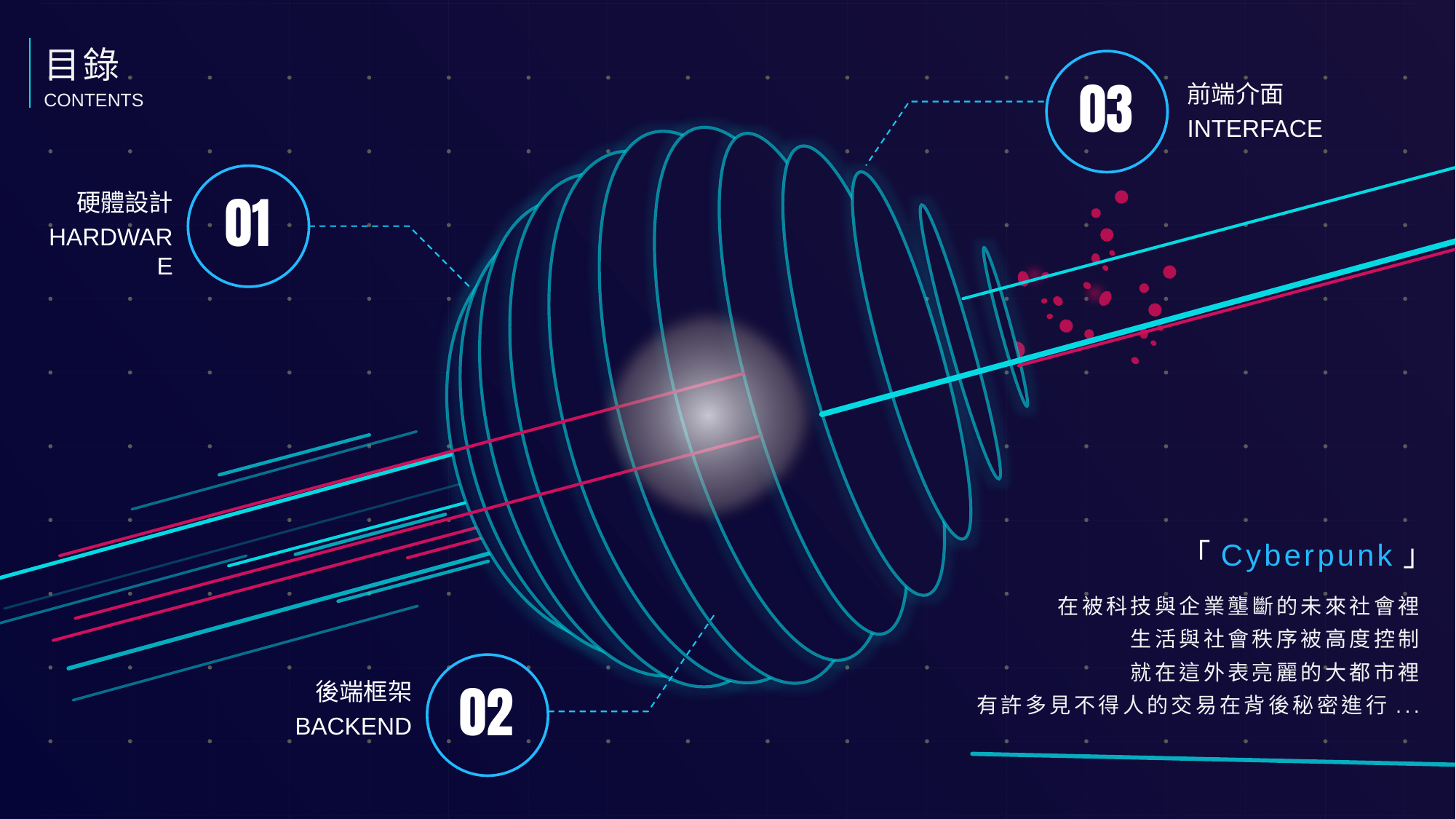

目錄
CONTENTS

03
前端介面
INTERFACE

硬體設計
HARDWARE
01

「Cyberpunk」
在被科技與企業壟斷的未來社會裡
生活與社會秩序被高度控制
就在這外表亮麗的大都市裡
有許多見不得人的交易在背後秘密進行...

後端框架
BACKEND
02
第3組 江尚軒、王思正、洪郁修